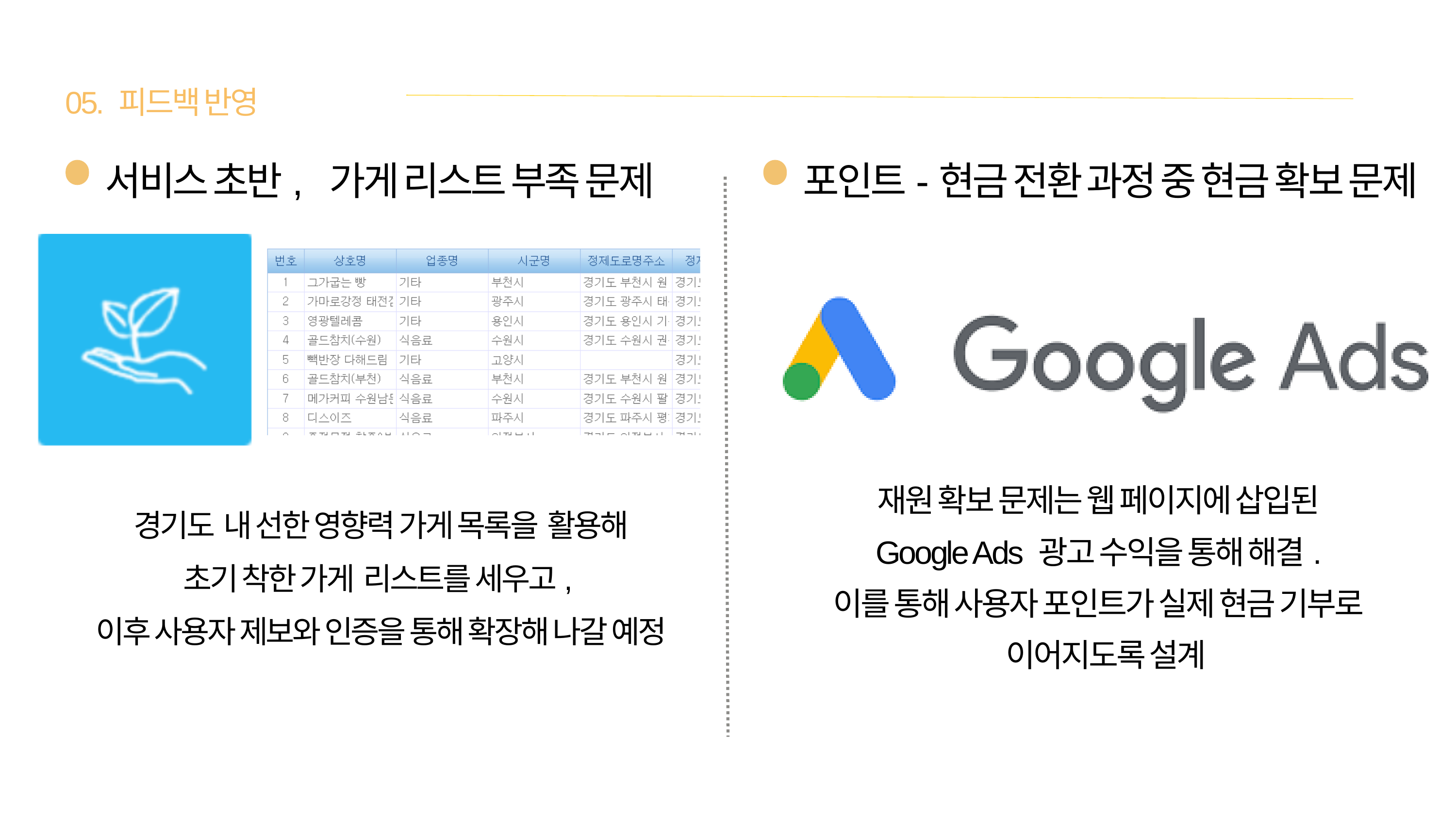

05. 피드백 반영

서비스 초반,  가게 리스트 부족 문제

포인트-현금 전환 과정 중 현금 확보 문제

재원 확보 문제는 웹 페이지에 삽입된
Google Ads 광고 수익을 통해 해결.
이를 통해 사용자 포인트가 실제 현금 기부로
 이어지도록 설계
경기도  내 선한 영향력 가게 목록을  활용해
초기 착한 가게  리스트를 세우고,
이후 사용자 제보와 인증을 통해 확장해 나갈 예정